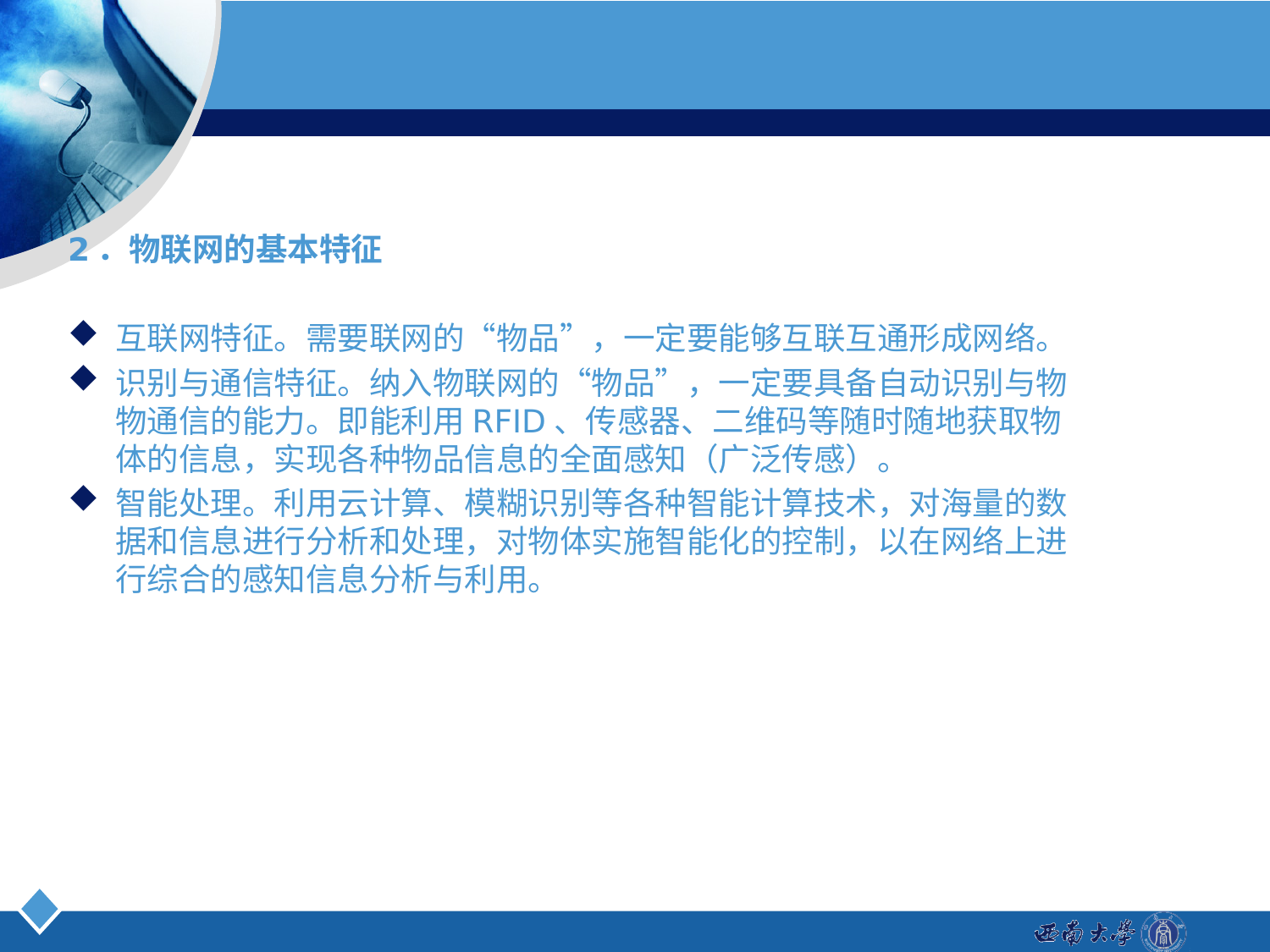

2．物联网的基本特征

互联网特征。需要联网的“物品”，一定要能够互联互通形成网络。
识别与通信特征。纳入物联网的“物品”，一定要具备自动识别与物物通信的能力。即能利用RFID、传感器、二维码等随时随地获取物体的信息，实现各种物品信息的全面感知（广泛传感）。
智能处理。利用云计算、模糊识别等各种智能计算技术，对海量的数据和信息进行分析和处理，对物体实施智能化的控制，以在网络上进行综合的感知信息分析与利用。